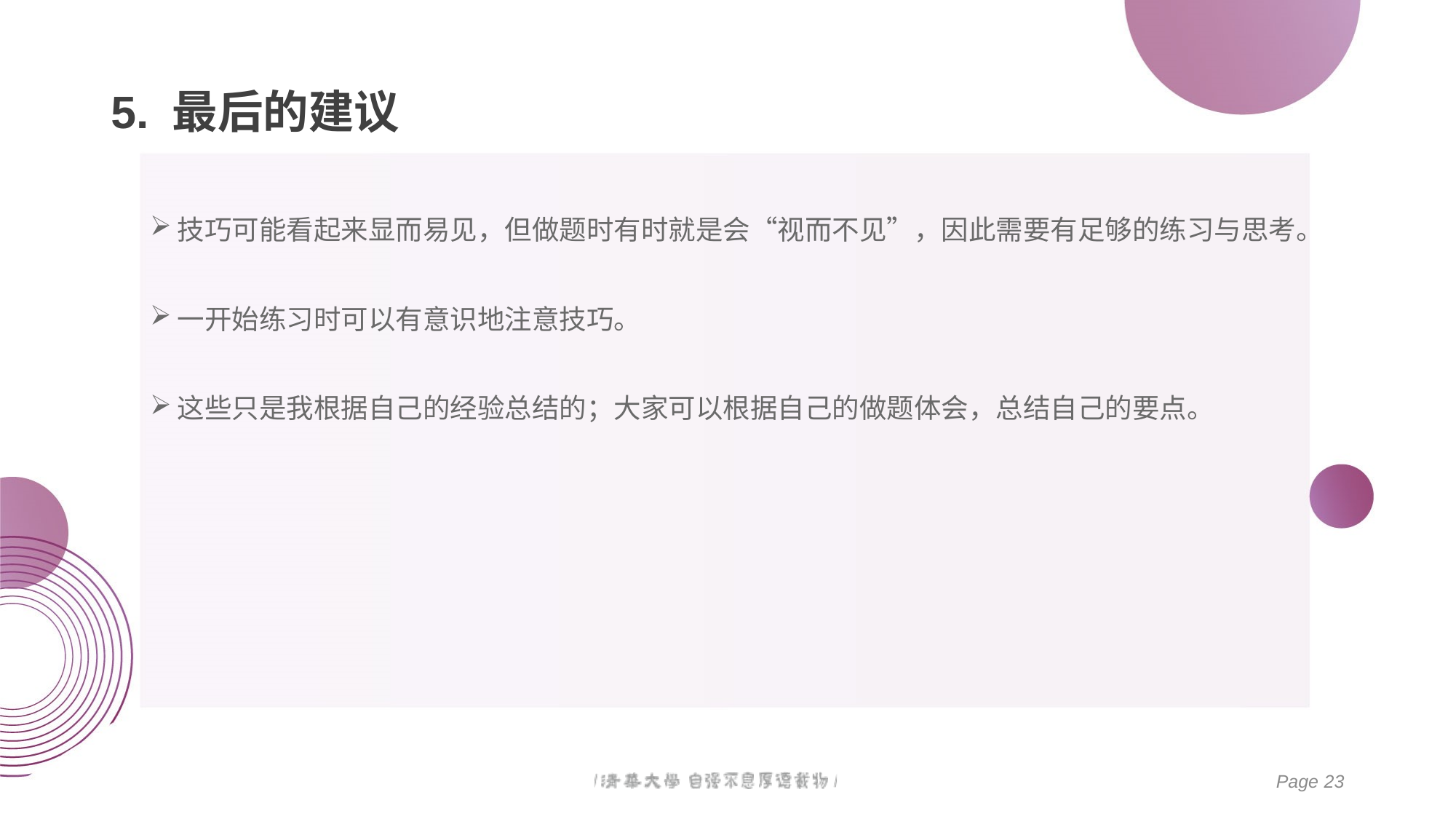

# 5. 最后的建议

技巧可能看起来显而易见，但做题时有时就是会“视而不见”，因此需要有足够的练习与思考。

一开始练习时可以有意识地注意技巧。

这些只是我根据自己的经验总结的；大家可以根据自己的做题体会，总结自己的要点。

Page 23